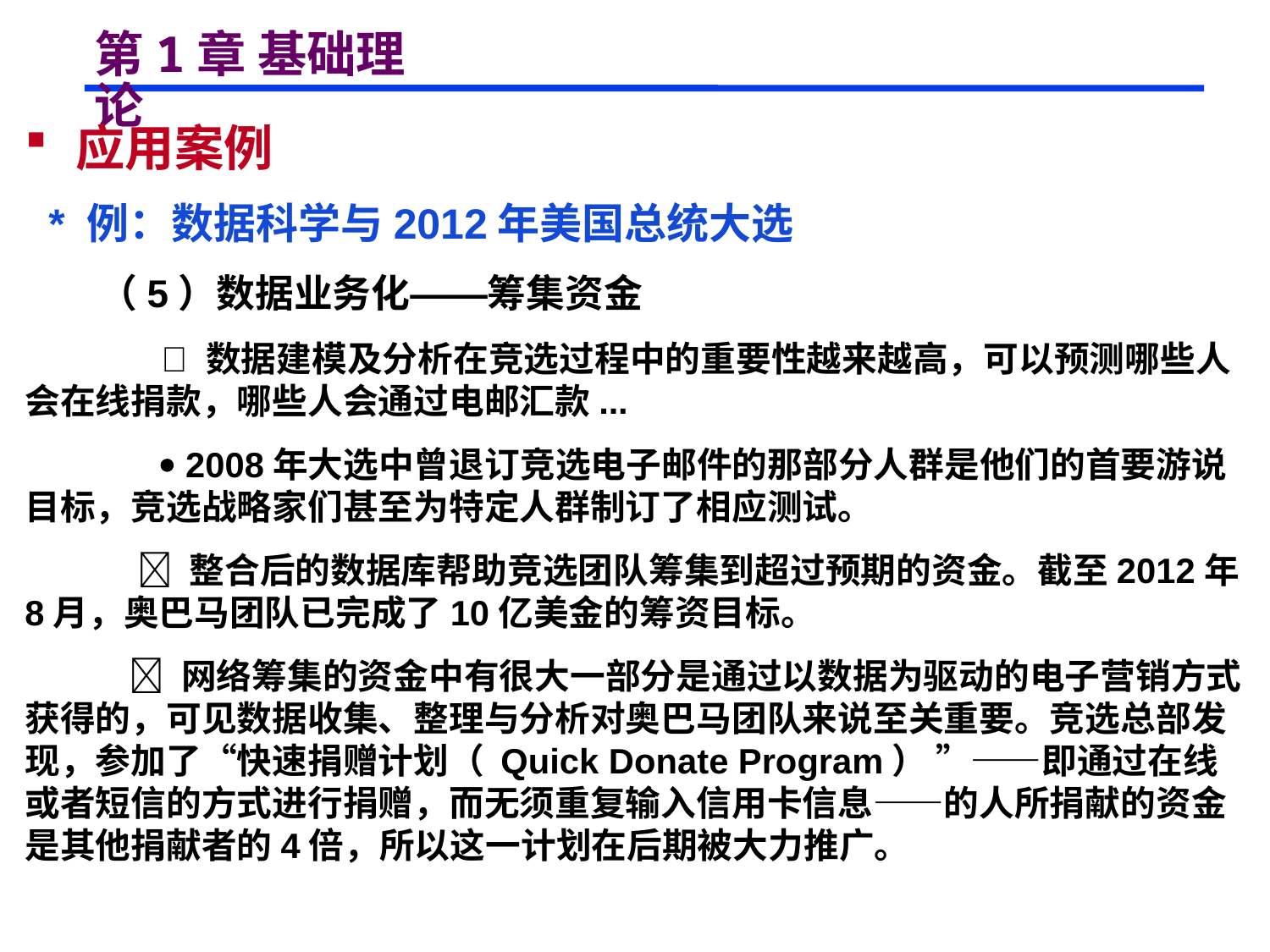

# 第1章 基础理论
 应用案例
  * 例：数据科学与2012年美国总统大选
      （5）数据业务化——筹集资金
              • 数据建模及分析在竞选过程中的重要性越来越高，可以预测哪些人会在线捐款，哪些人会通过电邮汇款...
              • 2008年大选中曾退订竞选电子邮件的那部分人群是他们的首要游说目标，竞选战略家们甚至为特定人群制订了相应测试。
              • 整合后的数据库帮助竞选团队筹集到超过预期的资金。截至2012年8月，奥巴马团队已完成了10亿美金的筹资目标。
             • 网络筹集的资金中有很大一部分是通过以数据为驱动的电子营销方式获得的，可见数据收集、整理与分析对奥巴马团队来说至关重要。竞选总部发现，参加了“快速捐赠计划（ Quick Donate Program） ”——即通过在线或者短信的方式进行捐赠，而无须重复输入信用卡信息——的人所捐献的资金是其他捐献者的4倍，所以这一计划在后期被大力推广。